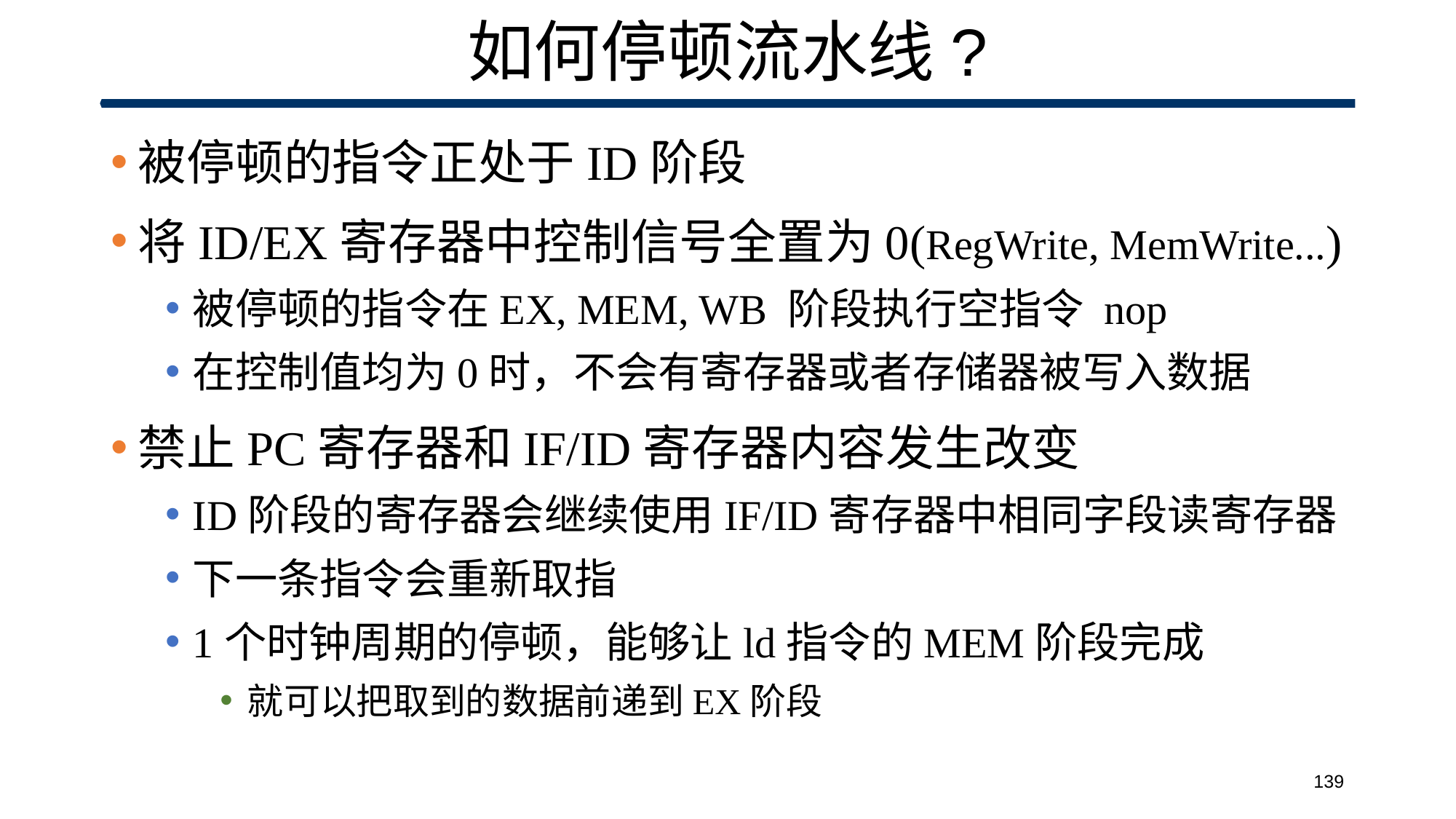

# 如何停顿流水线?
被停顿的指令正处于ID阶段
将ID/EX寄存器中控制信号全置为0(RegWrite, MemWrite...)
被停顿的指令在EX, MEM, WB 阶段执行空指令 nop
在控制值均为0时，不会有寄存器或者存储器被写入数据
禁止PC寄存器和IF/ID寄存器内容发生改变
ID阶段的寄存器会继续使用IF/ID寄存器中相同字段读寄存器
下一条指令会重新取指
1个时钟周期的停顿，能够让ld指令的MEM阶段完成
就可以把取到的数据前递到EX阶段
139